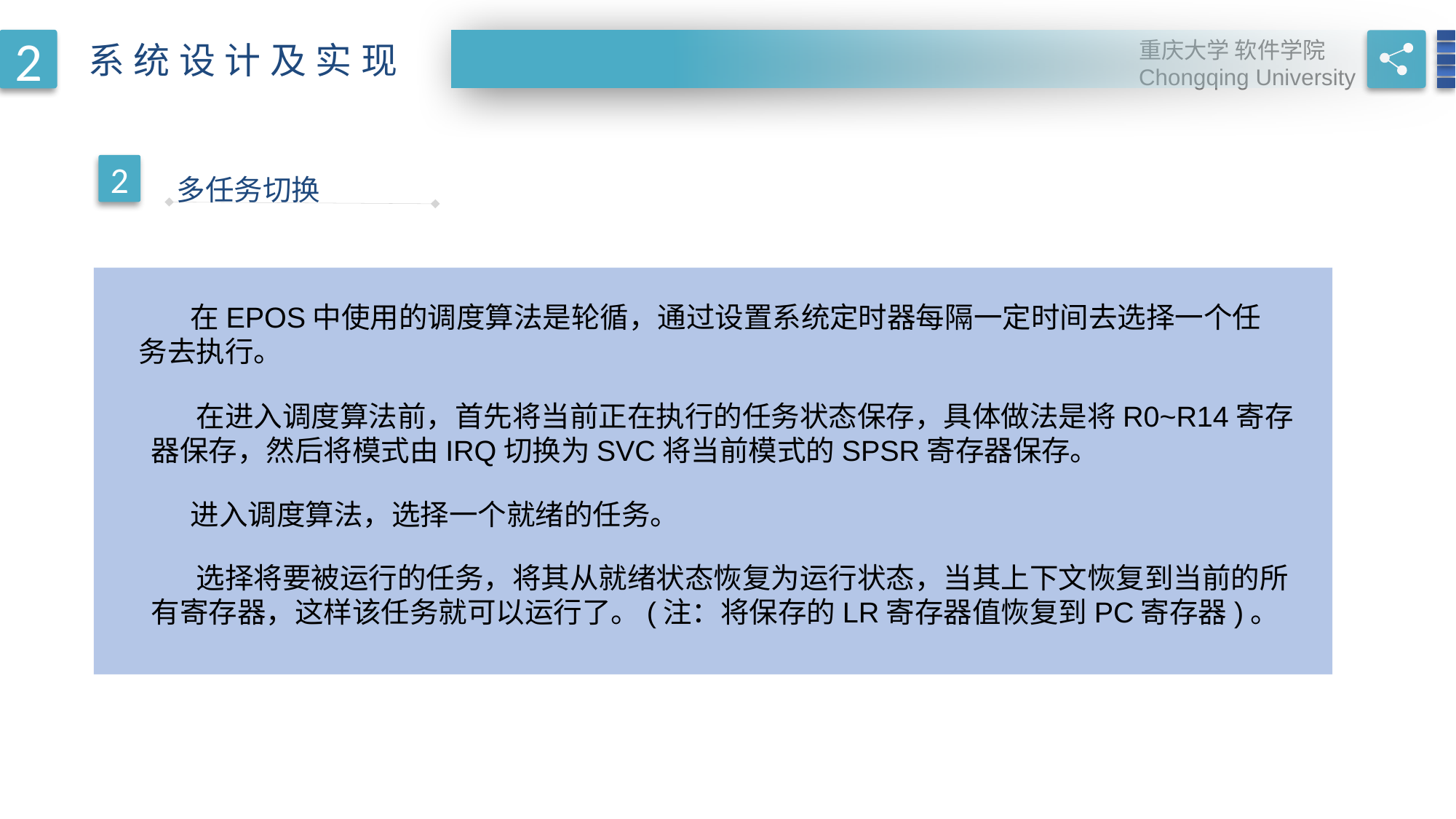

2
重庆大学 软件学院
Chongqing University

系统设计及实现
RESEARCH BACKGROUNDS
2
多任务切换

       在EPOS中使用的调度算法是轮循，通过设置系统定时器每隔一定时间去选择一个任务去执行。
      在进入调度算法前，首先将当前正在执行的任务状态保存，具体做法是将R0~R14寄存器保存，然后将模式由IRQ切换为SVC将当前模式的SPSR寄存器保存。
       进入调度算法，选择一个就绪的任务。
      选择将要被运行的任务，将其从就绪状态恢复为运行状态，当其上下文恢复到当前的所有寄存器，这样该任务就可以运行了。(注：将保存的LR寄存器值恢复到PC寄存器)。